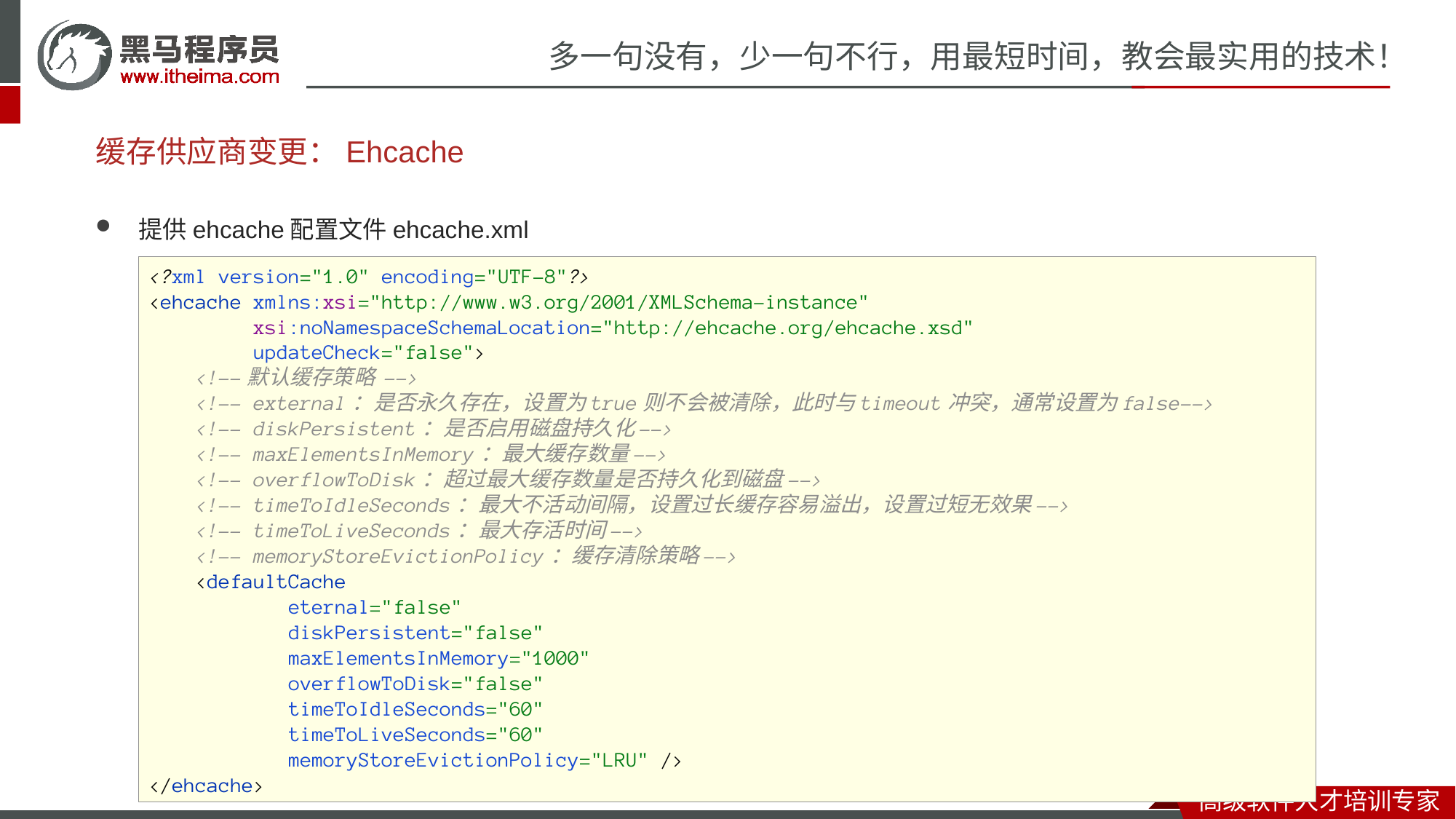

# 缓存供应商变更：Ehcache
提供ehcache配置文件ehcache.xml
<?xml version="1.0" encoding="UTF-8"?>
<ehcache xmlns:xsi="http://www.w3.org/2001/XMLSchema-instance"
         xsi:noNamespaceSchemaLocation="http://ehcache.org/ehcache.xsd"
         updateCheck="false">
    <!--默认缓存策略 -->
    <!-- external：是否永久存在，设置为true则不会被清除，此时与timeout冲突，通常设置为false-->
    <!-- diskPersistent：是否启用磁盘持久化-->
    <!-- maxElementsInMemory：最大缓存数量-->
    <!-- overflowToDisk：超过最大缓存数量是否持久化到磁盘-->
    <!-- timeToIdleSeconds：最大不活动间隔，设置过长缓存容易溢出，设置过短无效果-->
    <!-- timeToLiveSeconds：最大存活时间-->
    <!-- memoryStoreEvictionPolicy：缓存清除策略-->
    <defaultCache
            eternal="false"
            diskPersistent="false"
            maxElementsInMemory="1000"
            overflowToDisk="false"
            timeToIdleSeconds="60"
            timeToLiveSeconds="60"
            memoryStoreEvictionPolicy="LRU" />
</ehcache>